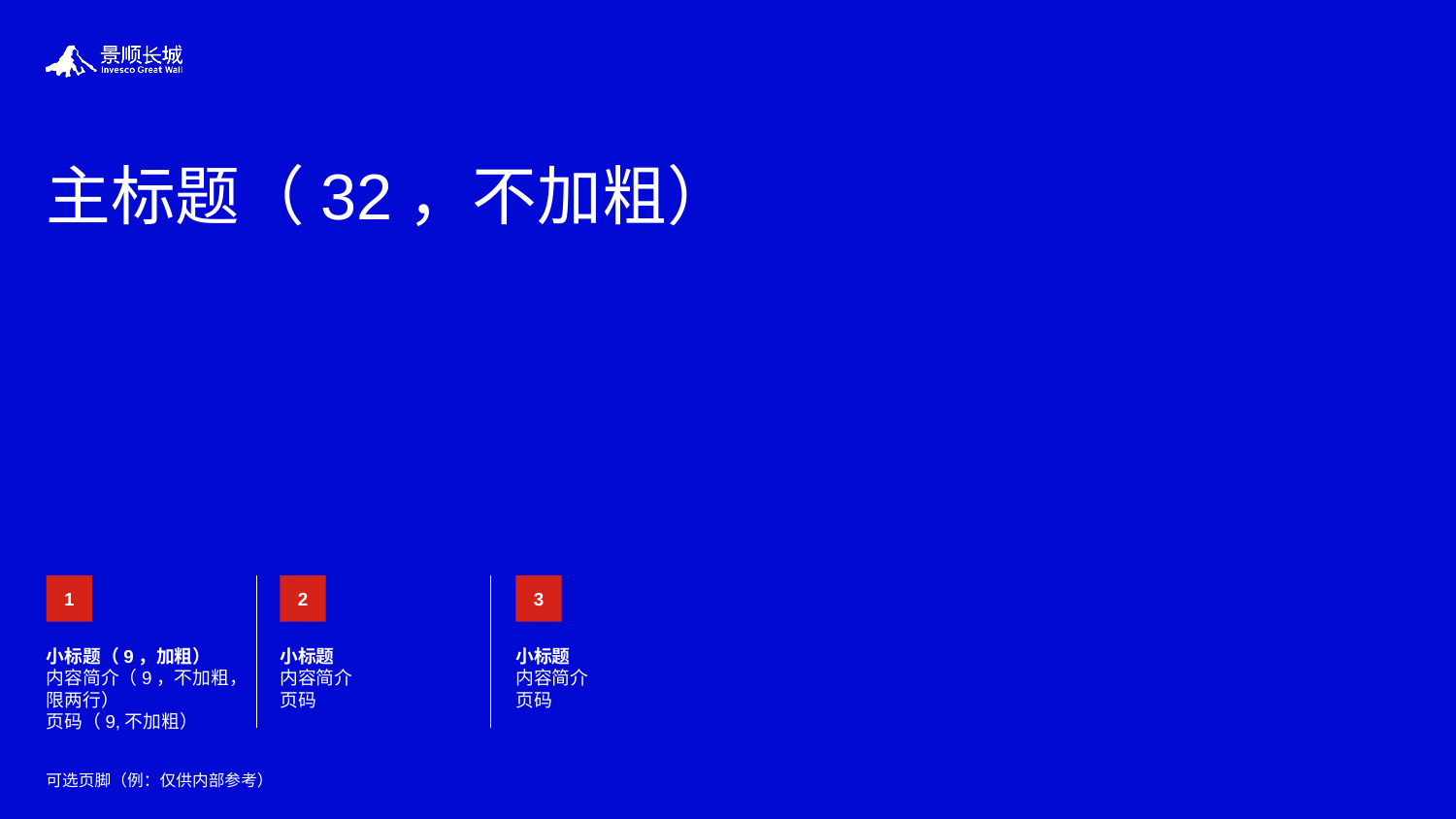

# 主标题（32，不加粗）
1
2
3
小标题（9，加粗）
内容简介（9，不加粗，限两行）
页码（9,不加粗）
小标题
内容简介
页码
小标题
内容简介
页码
可选页脚（例：仅供内部参考）